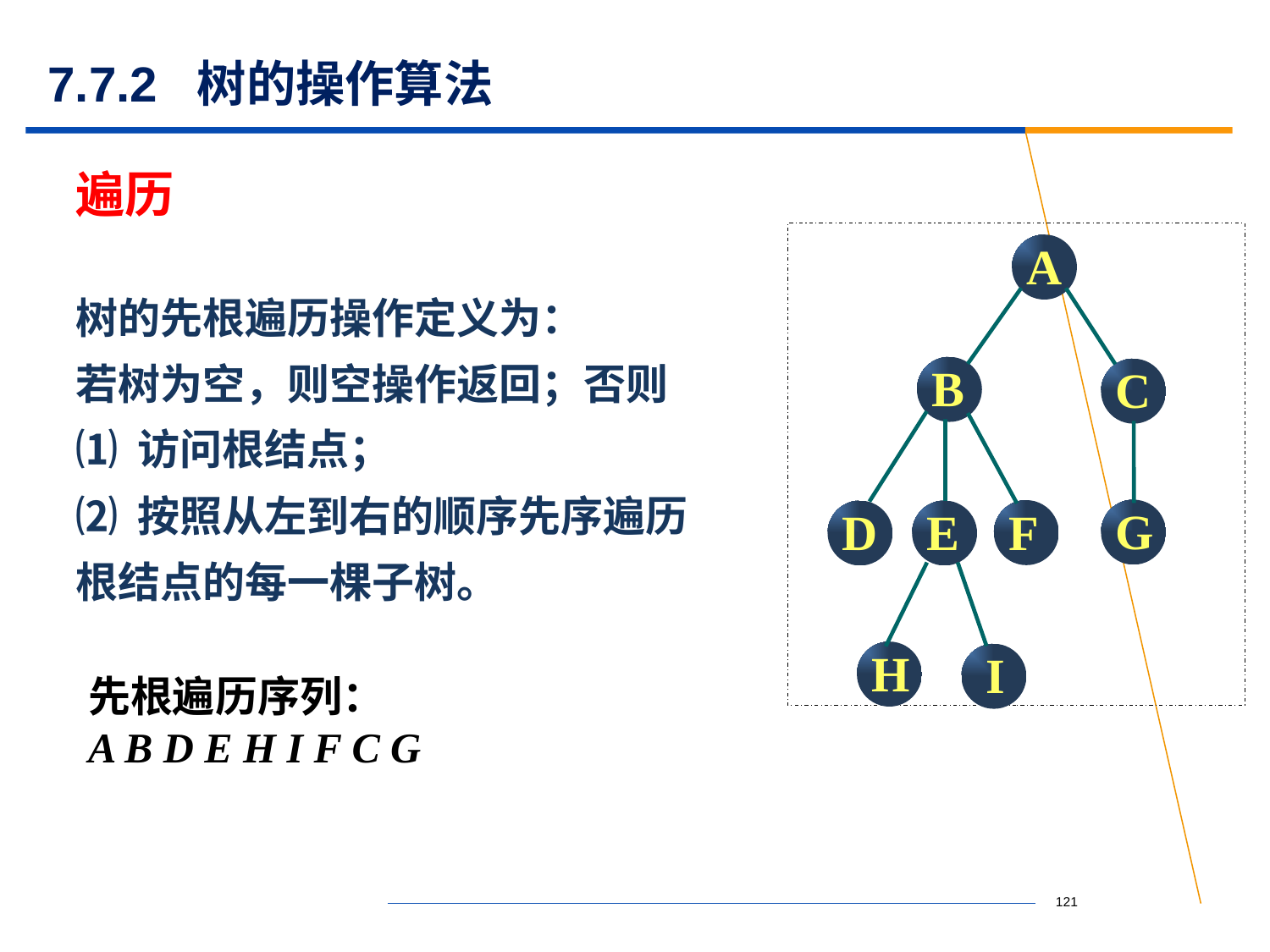

# 7.7.2  树的操作算法
遍历

A

B
C

G
F
D
E

H
I
树的先根遍历操作定义为：
若树为空，则空操作返回；否则
⑴ 访问根结点；
⑵ 按照从左到右的顺序先序遍历根结点的每一棵子树。
先根遍历序列：
A B D E H I F C G